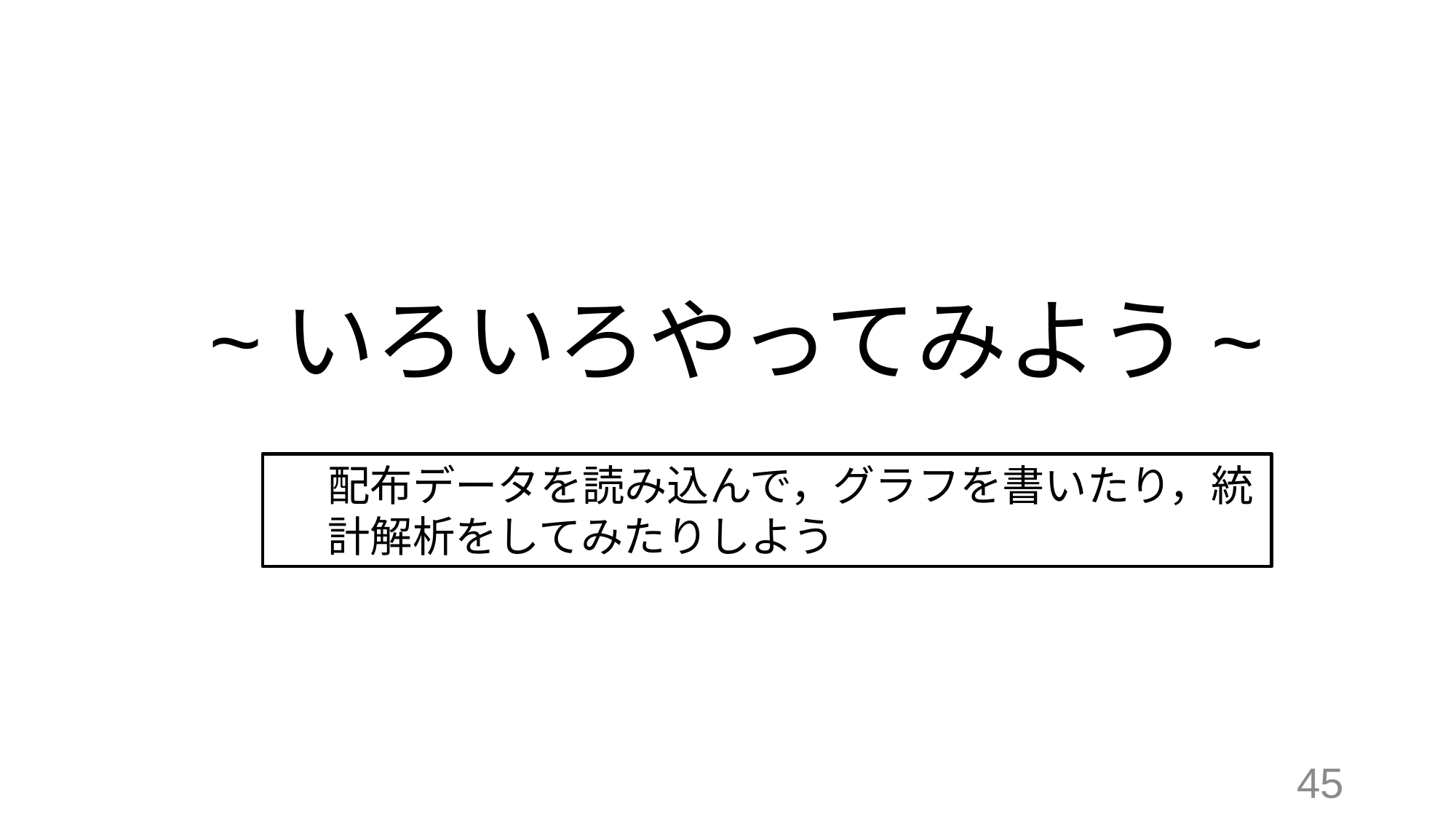

# ~いろいろやってみよう~
配布データを読み込んで，グラフを書いたり，統計解析をしてみたりしよう
45